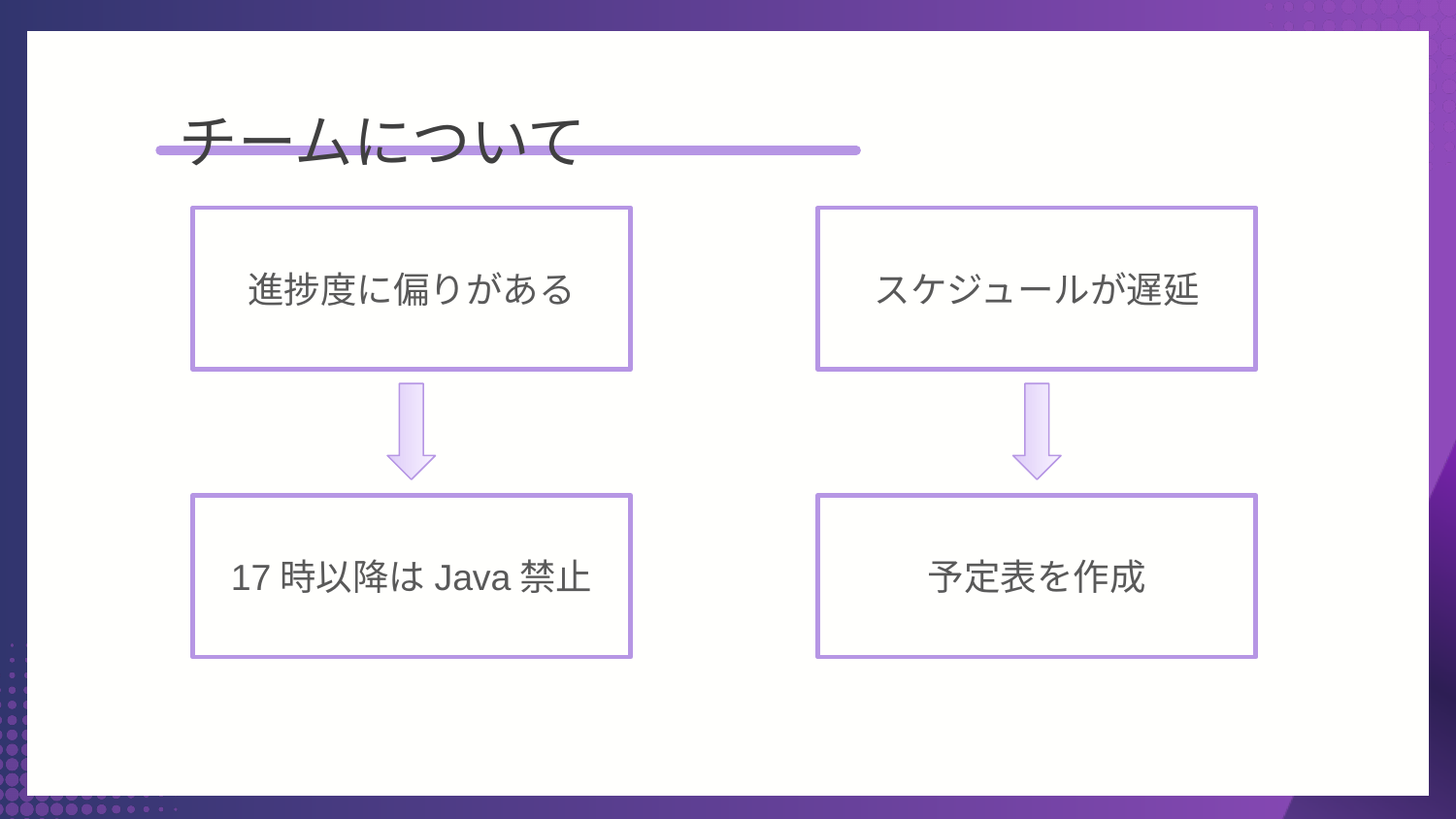

アプリ開発の苦労点
チームについて
進捗度に偏りがある
スケジュールが遅延

チームで話し合いながら利便性の高さを重要視
17時以降はJava禁止
予定表を作成